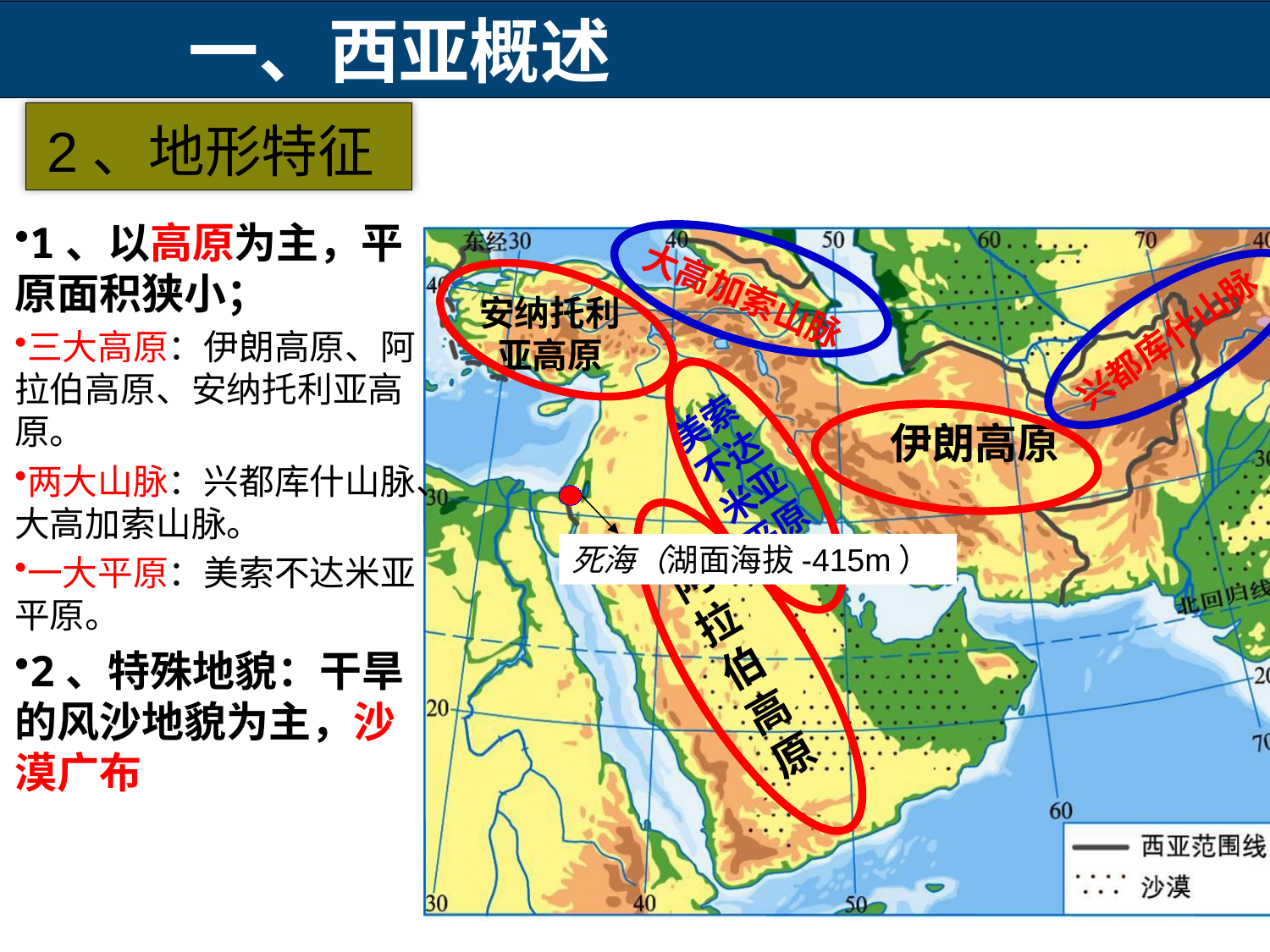

一、西亚概述
 2、地形特征

1、以高原为主，平原面积狭小；
三大高原：伊朗高原、阿拉伯高原、安纳托利亚高原。
两大山脉：兴都库什山脉、大高加索山脉。
一大平原：美索不达米亚平原。
2、特殊地貌：干旱的风沙地貌为主，沙漠广布

大高加索山脉
安纳托利亚高原

兴都库什山脉

美索不达米亚平原
伊朗高原

死海（湖面海拔-415m）
阿拉伯高原